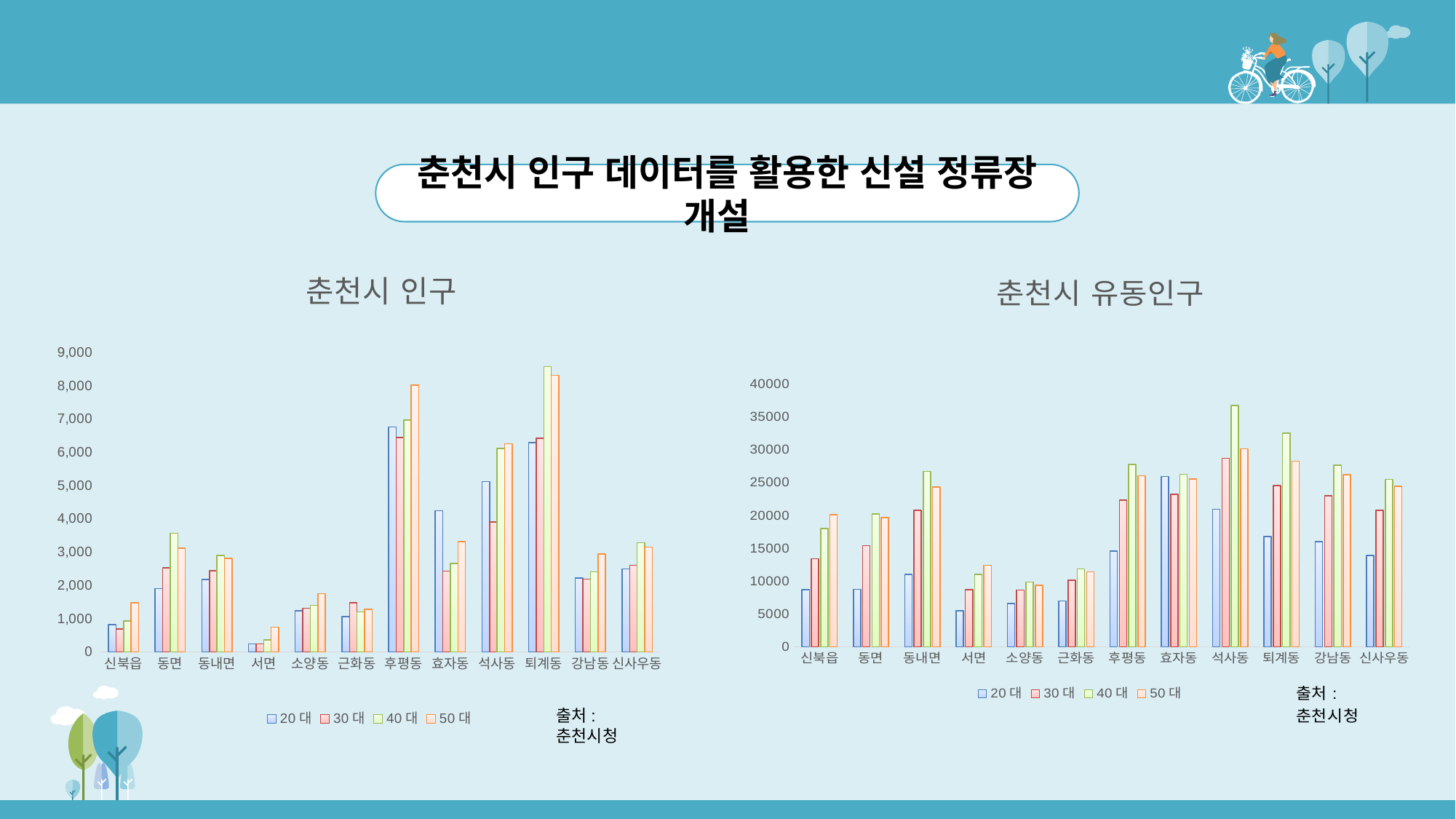

3 . 데이터 분석
춘천시 인구 데이터를 활용한 신설 정류장 개설

### Chart: 춘천시 인구

| Category | 20대 | 30대 | 40대 | 50대 |
|---|---|---|---|---|
| 신북읍 | 823.0 | 688.0 | 925.0 | 1475.0 |
| 동면 | 1906.0 | 2525.0 | 3569.0 | 3114.0 |
| 동내면 | 2175.0 | 2443.0 | 2893.0 | 2813.0 |
| 서면 | 240.0 | 237.0 | 353.0 | 742.0 |
| 소양동 | 1237.0 | 1311.0 | 1397.0 | 1751.0 |
| 근화동 | 1060.0 | 1475.0 | 1200.0 | 1275.0 |
| 후평동 | 6765.0 | 6443.0 | 6973.0 | 8025.0 |
| 효자동 | 4243.0 | 2422.0 | 2663.0 | 3319.0 |
| 석사동 | 5119.0 | 3909.0 | 6122.0 | 6256.0 |
| 퇴계동 | 6288.0 | 6420.0 | 8584.0 | 8313.0 |
| 강남동 | 2219.0 | 2182.0 | 2403.0 | 2941.0 |
| 신사우동 | 2497.0 | 2601.0 | 3281.0 | 3150.0 |

### Chart: 춘천시 유동인구

| Category | 20대 | 30대 | 40대 | 50대 |
|---|---|---|---|---|
| 신북읍 | 8684.0 | 13397.0 | 18040.0 | 20120.0 |
| 동면 | 8783.0 | 15414.0 | 20238.0 | 19661.0 |
| 동내면 | 11060.0 | 20773.0 | 26729.0 | 24322.0 |
| 서면 | 5493.0 | 8681.0 | 11053.0 | 12417.0 |
| 소양동 | 6588.0 | 8665.0 | 9862.0 | 9377.0 |
| 근화동 | 6966.0 | 10137.0 | 11857.0 | 11399.0 |
| 후평동 | 14557.0 | 22342.0 | 27807.0 | 26041.0 |
| 효자동 | 25950.0 | 23235.0 | 26280.0 | 25584.0 |
| 석사동 | 20948.0 | 28724.0 | 36785.0 | 30166.0 |
| 퇴계동 | 16820.0 | 24555.0 | 32528.0 | 28285.0 |
| 강남동 | 16018.0 | 22983.0 | 27675.0 | 26229.0 |
| 신사우동 | 13926.0 | 20773.0 | 25486.0 | 24450.0 |
출처: 춘천시청